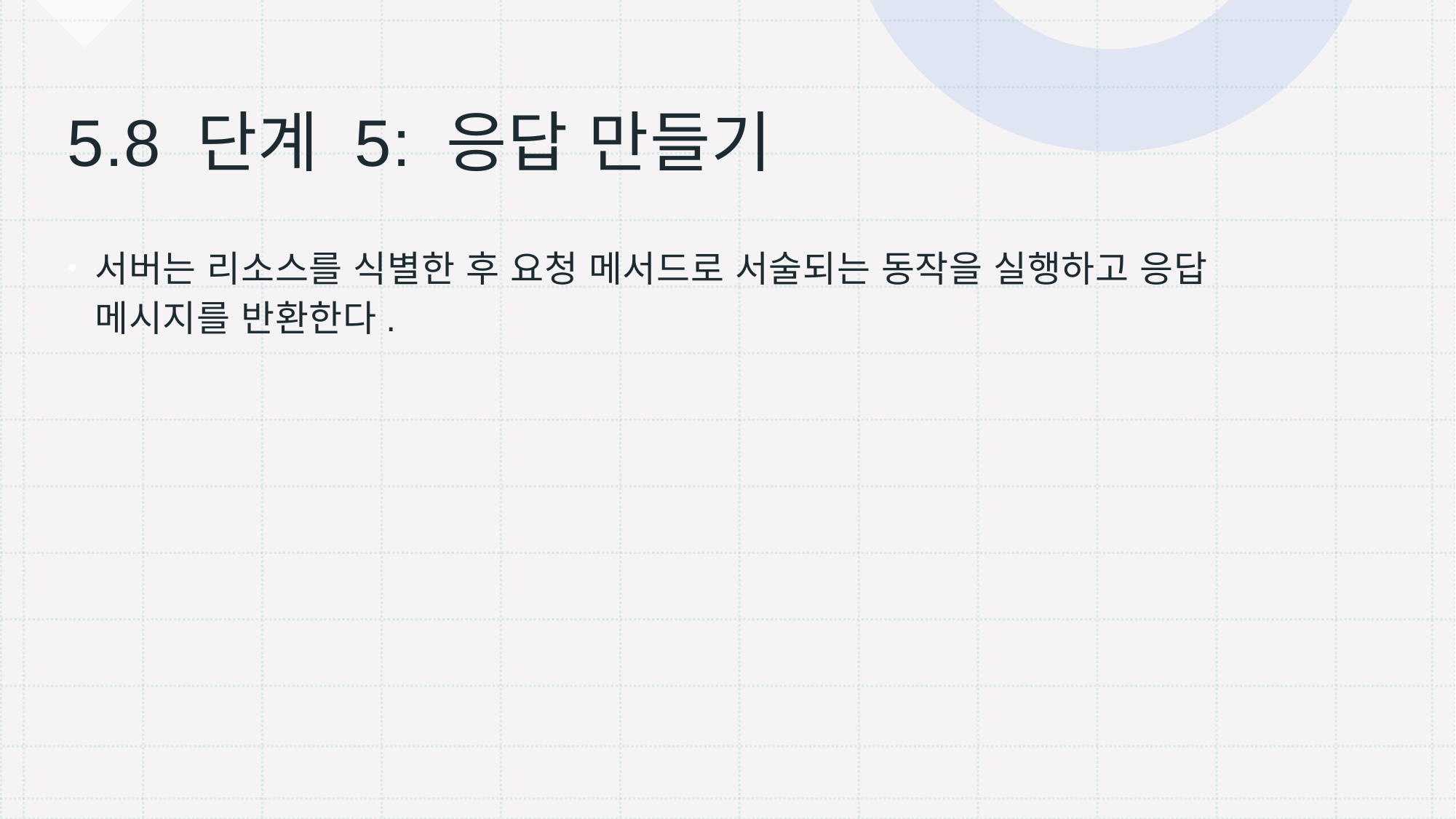

# 5.8 단계 5: 응답 만들기
서버는 리소스를 식별한 후 요청 메서드로 서술되는 동작을 실행하고 응답 메시지를 반환한다.